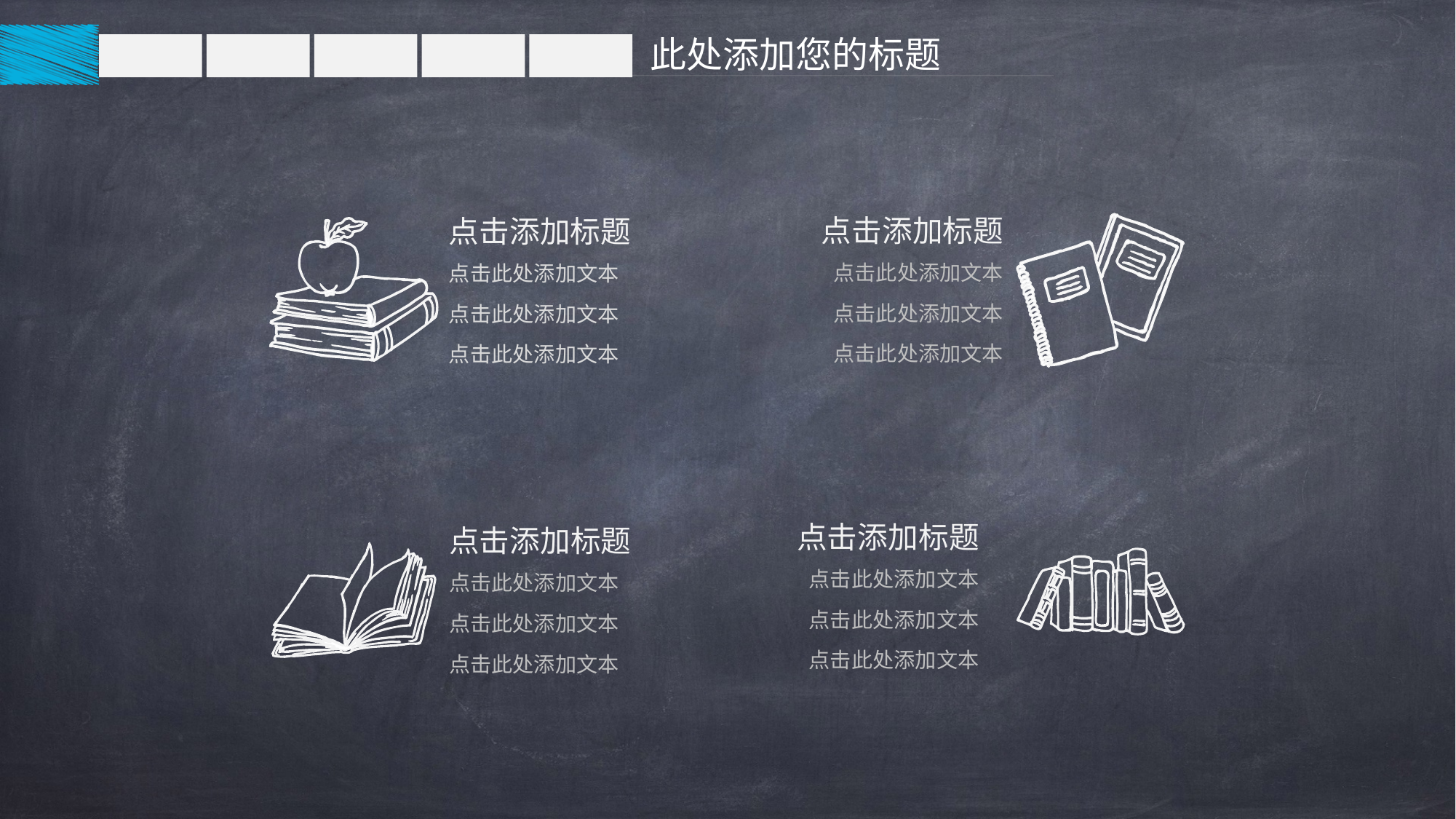

此处添加您的标题

点击添加标题
点击此处添加文本
点击此处添加文本
点击此处添加文本
点击添加标题
点击此处添加文本
点击此处添加文本
点击此处添加文本

点击添加标题
点击此处添加文本
点击此处添加文本
点击此处添加文本
点击添加标题
点击此处添加文本
点击此处添加文本
点击此处添加文本